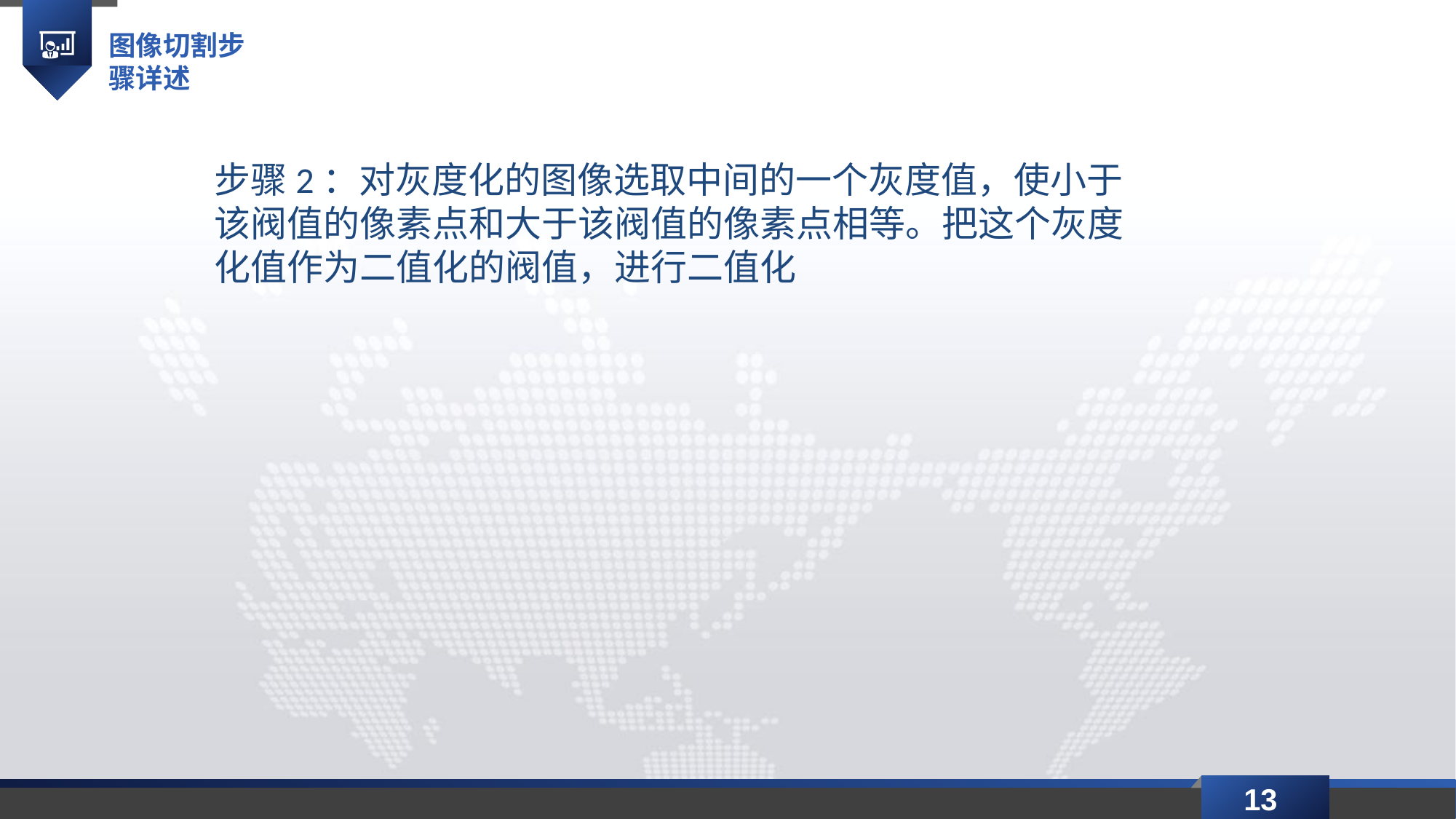

图像切割步骤详述

步骤2：对灰度化的图像选取中间的一个灰度值，使小于该阀值的像素点和大于该阀值的像素点相等。把这个灰度化值作为二值化的阀值，进行二值化

13

延时符